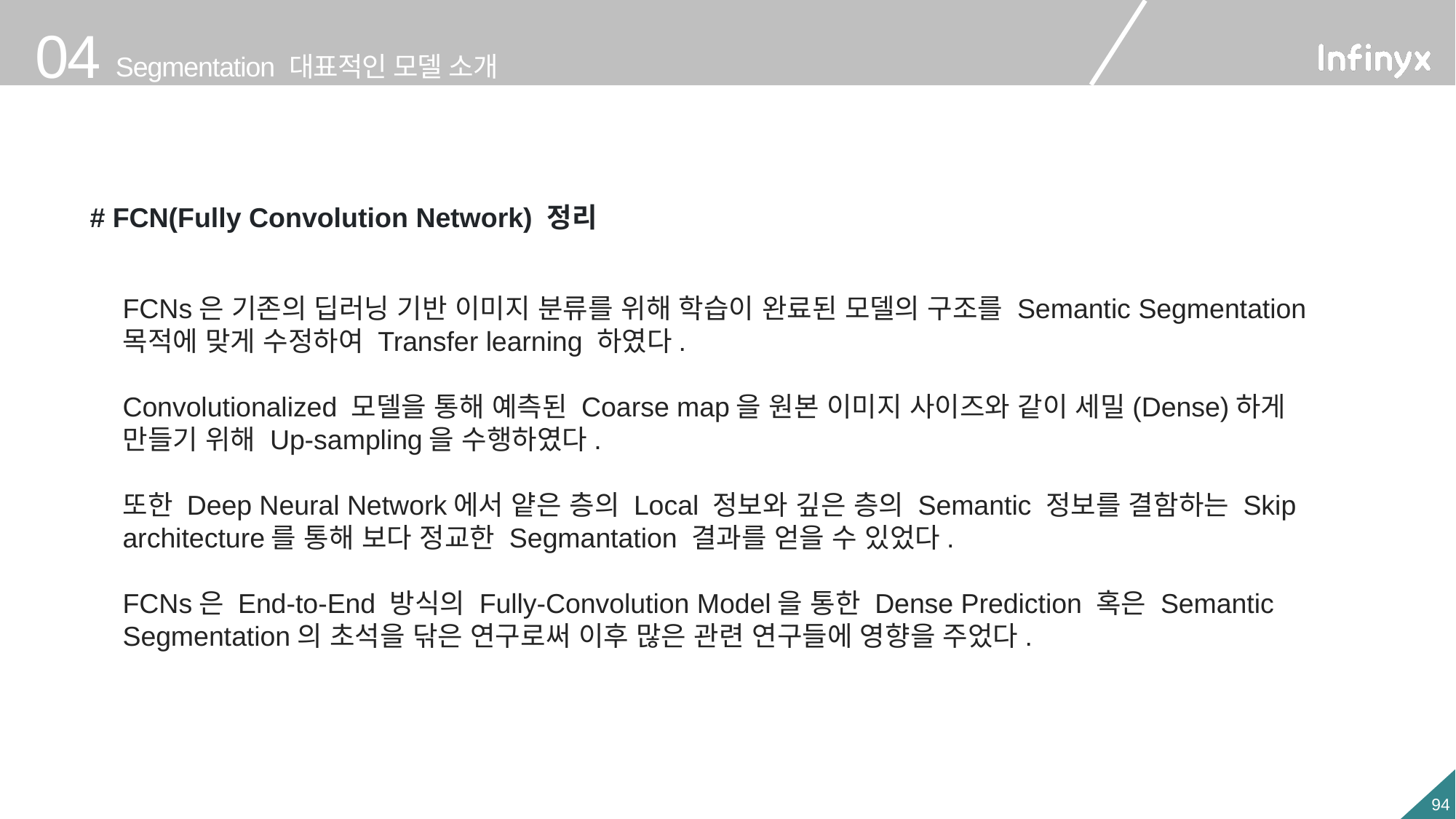

# FCN(Fully Convolution Network) 정리
FCNs은 기존의 딥러닝 기반 이미지 분류를 위해 학습이 완료된 모델의 구조를 Semantic Segmentation 목적에 맞게 수정하여 Transfer learning 하였다.

Convolutionalized 모델을 통해 예측된 Coarse map을 원본 이미지 사이즈와 같이 세밀(Dense)하게 만들기 위해 Up-sampling을 수행하였다.

또한 Deep Neural Network에서 얕은 층의 Local 정보와 깊은 층의 Semantic 정보를 결함하는 Skip architecture를 통해 보다 정교한 Segmantation 결과를 얻을 수 있었다.

FCNs은 End-to-End 방식의 Fully-Convolution Model을 통한 Dense Prediction 혹은 Semantic Segmentation의 초석을 닦은 연구로써 이후 많은 관련 연구들에 영향을 주었다.